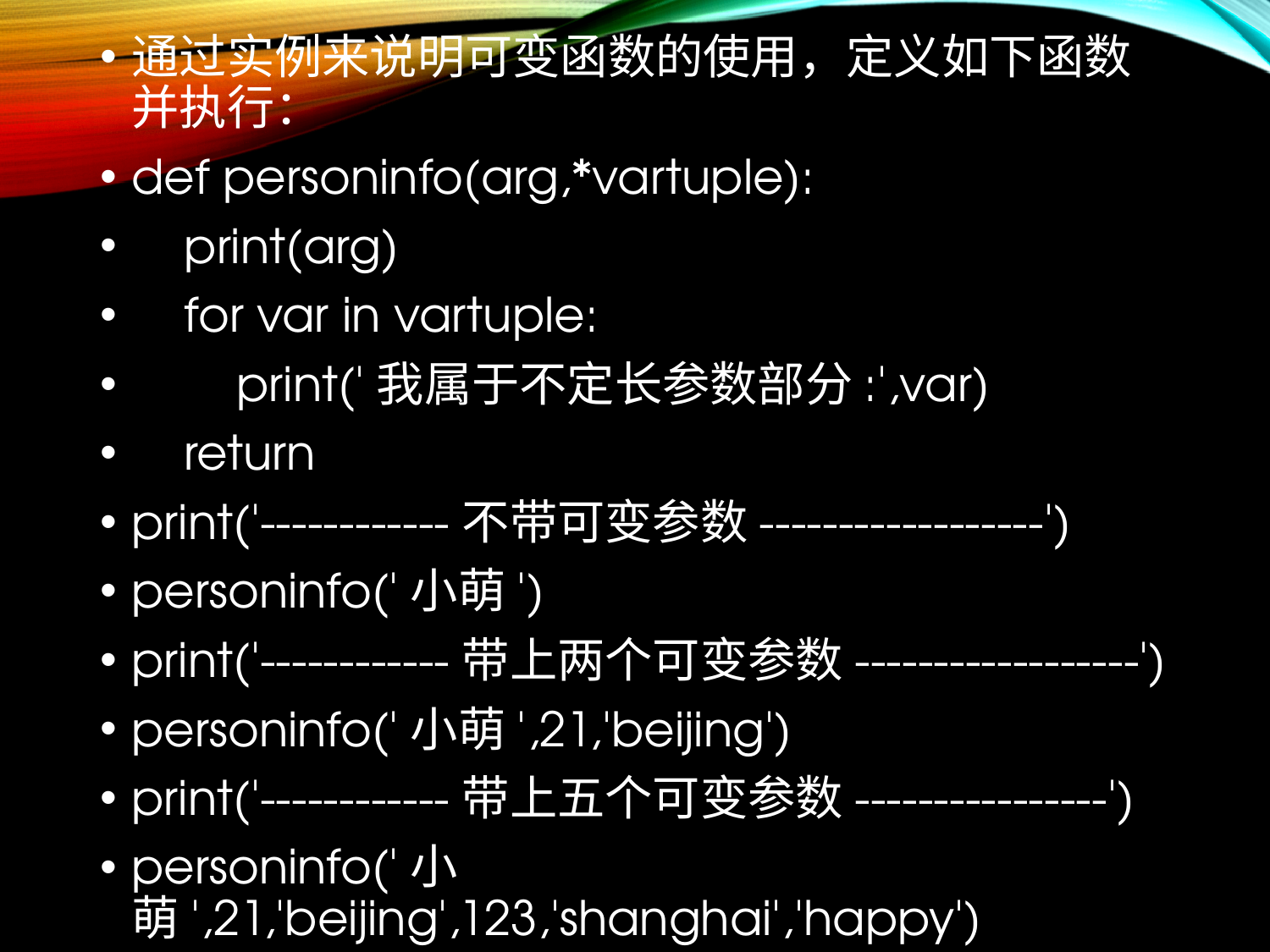

通过实例来说明可变函数的使用，定义如下函数并执行：
def personinfo(arg,*vartuple):
    print(arg)
    for var in vartuple:
        print('我属于不定长参数部分:',var)
    return
print('------------不带可变参数------------------')
personinfo('小萌')
print('------------带上两个可变参数------------------')
personinfo('小萌',21,'beijing')
print('------------带上五个可变参数----------------')
personinfo('小萌',21,'beijing',123,'shanghai','happy')